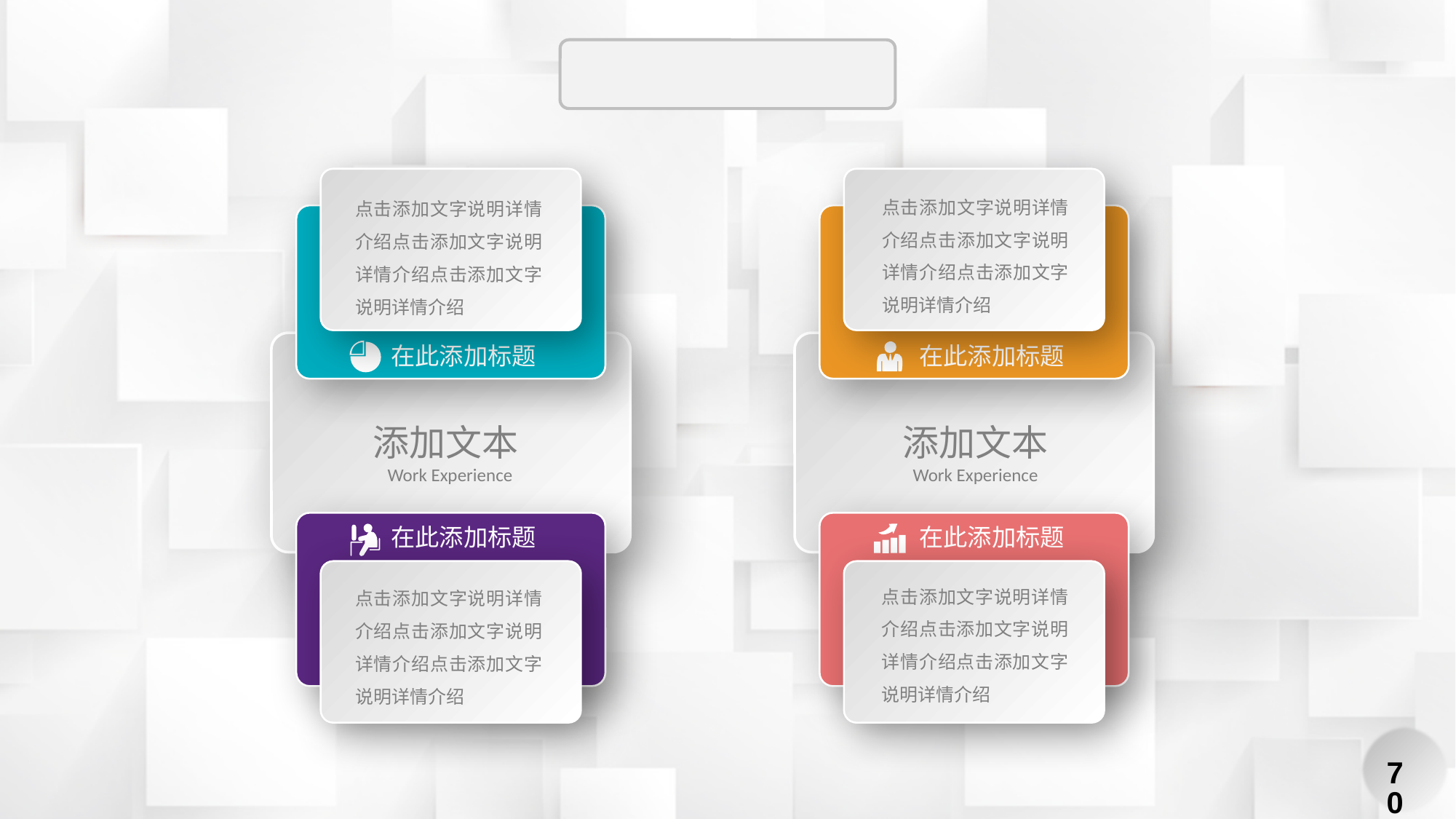

点击添加文字说明详情介绍点击添加文字说明详情介绍点击添加文字说明详情介绍

点击添加文字说明详情介绍点击添加文字说明详情介绍点击添加文字说明详情介绍

在此添加标题

在此添加标题

添加文本Work Experience
添加文本
Work Experience

在此添加标题

在此添加标题

点击添加文字说明详情介绍点击添加文字说明详情介绍点击添加文字说明详情介绍

点击添加文字说明详情介绍点击添加文字说明详情介绍点击添加文字说明详情介绍

70